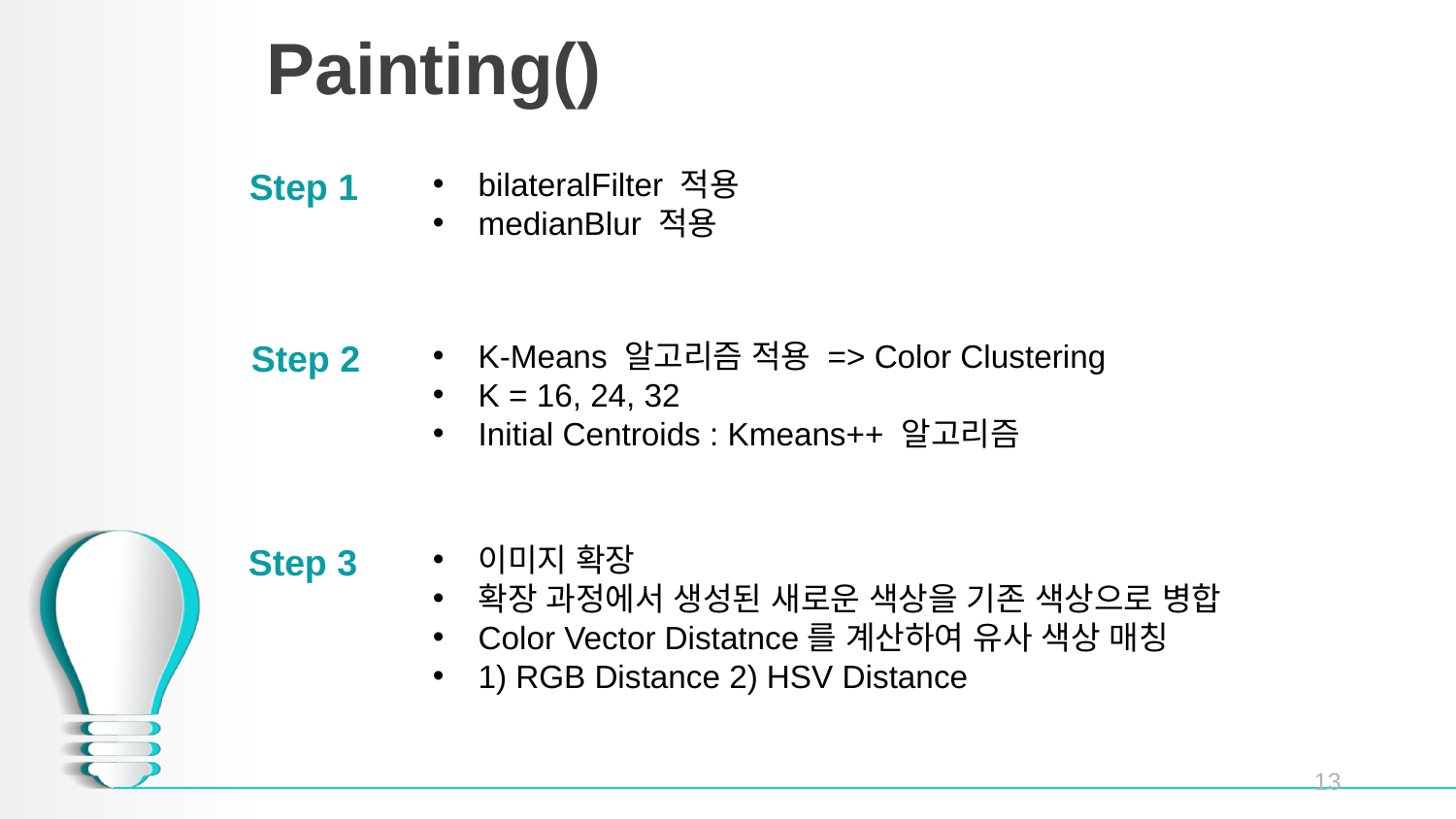

# Painting()
Step 1
bilateralFilter 적용
medianBlur 적용
Step 2
K-Means 알고리즘 적용 => Color Clustering
K = 16, 24, 32
Initial Centroids : Kmeans++ 알고리즘
Step 3
이미지 확장
확장 과정에서 생성된 새로운 색상을 기존 색상으로 병합
Color Vector Distatnce를 계산하여 유사 색상 매칭
1) RGB Distance 2) HSV Distance
13